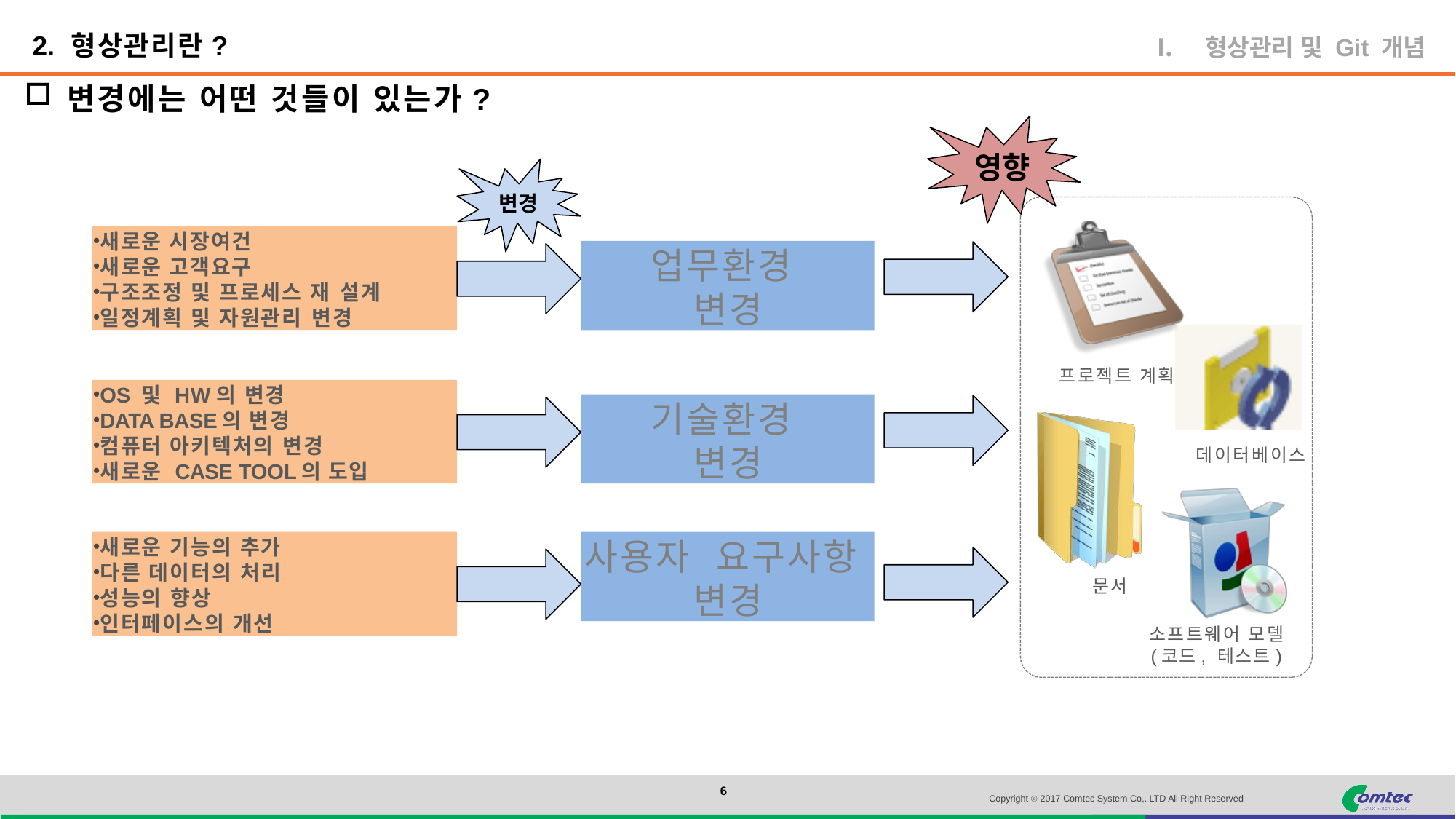

2. 형상관리란?
형상관리 및 Git 개념
변경에는 어떤 것들이 있는가?
영향
변경

새로운 시장여건
새로운 고객요구
구조조정 및 프로세스 재 설계
일정계획 및 자원관리 변경
업무환경
변경

프로젝트 계획
OS 및 HW의 변경
DATA BASE의 변경
컴퓨터 아키텍처의 변경
새로운 CASE TOOL의 도입
기술환경
변경

데이터베이스

새로운 기능의 추가
다른 데이터의 처리
성능의 향상
인터페이스의 개선
사용자  요구사항
변경

문서
소프트웨어 모델
(코드, 테스트)